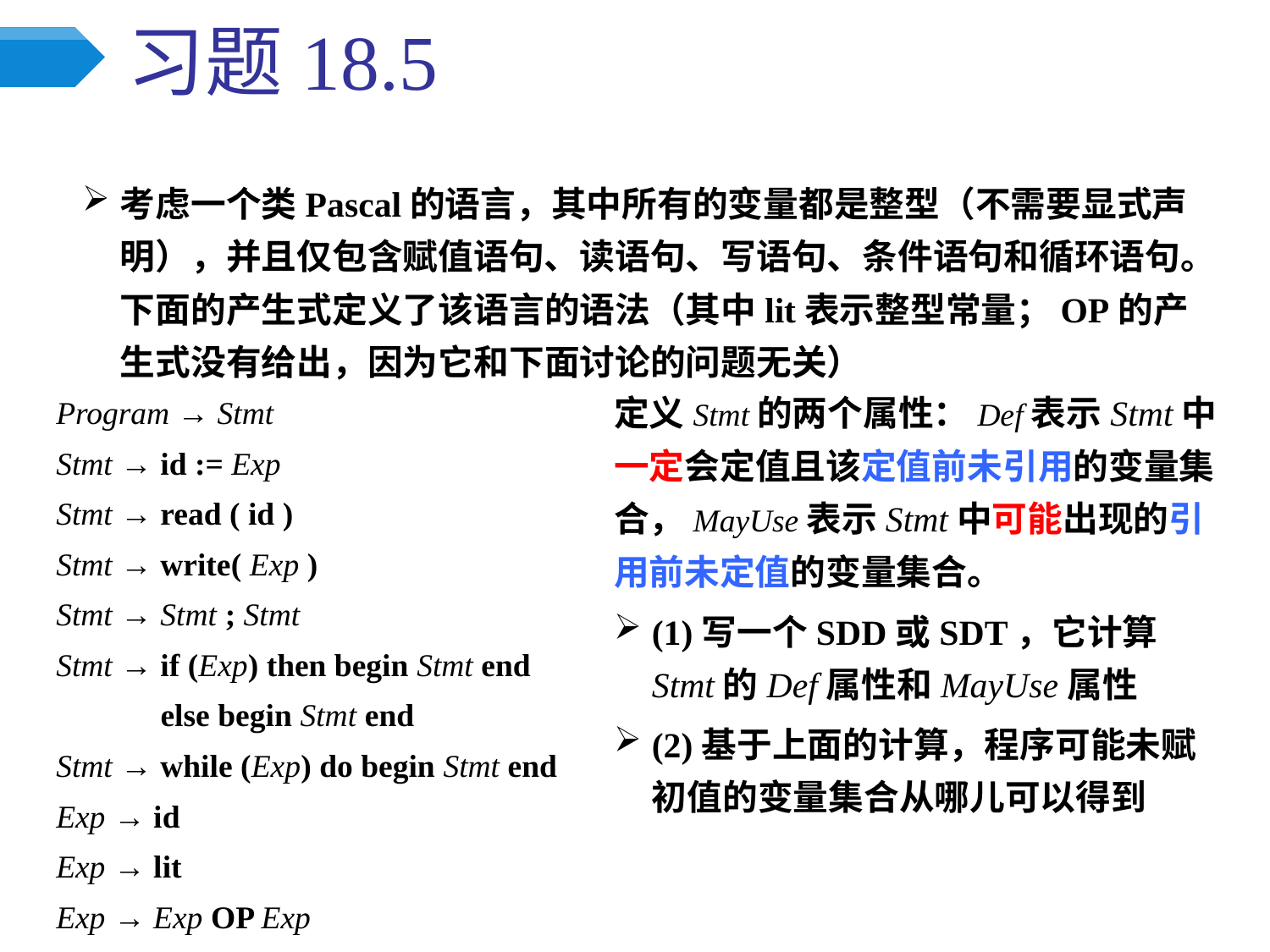

# 习题18.5
考虑一个类Pascal的语言，其中所有的变量都是整型（不需要显式声明），并且仅包含赋值语句、读语句、写语句、条件语句和循环语句。下面的产生式定义了该语言的语法（其中lit表示整型常量；OP的产生式没有给出，因为它和下面讨论的问题无关）

定义Stmt的两个属性：Def表示Stmt中一定会定值且该定值前未引用的变量集合，MayUse表示Stmt中可能出现的引用前未定值的变量集合。
(1)写一个SDD或SDT，它计算Stmt的Def属性和MayUse属性
(2)基于上面的计算，程序可能未赋初值的变量集合从哪儿可以得到
Program → Stmt
Stmt → id := Exp
Stmt → read ( id )
Stmt → write( Exp )
Stmt → Stmt ; Stmt
Stmt → if (Exp) then begin Stmt end
             else begin Stmt end
Stmt → while (Exp) do begin Stmt end
Exp → id
Exp → lit
Exp → Exp OP Exp